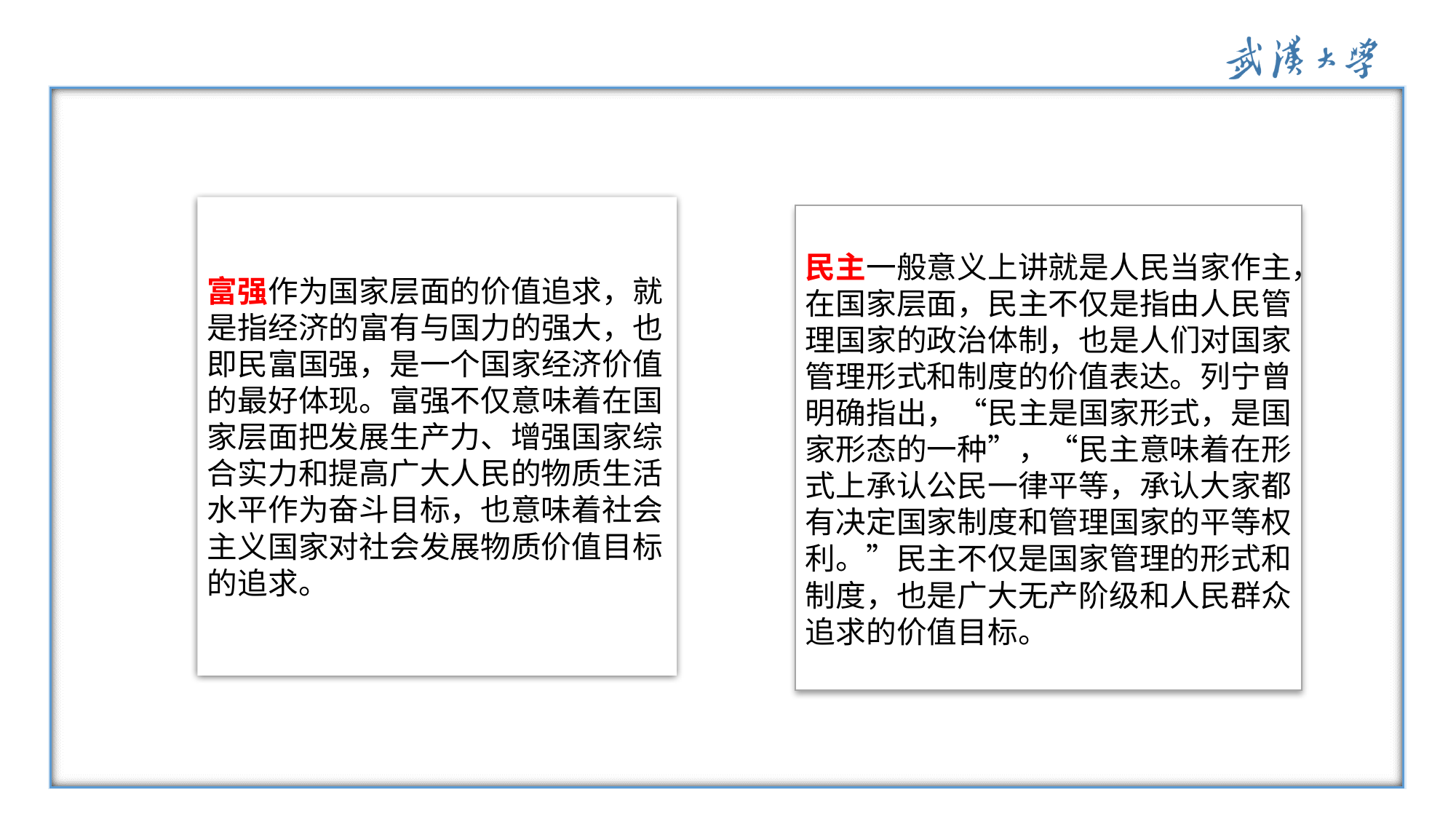

富强作为国家层面的价值追求，就是指经济的富有与国力的强大，也即民富国强，是一个国家经济价值的最好体现。富强不仅意味着在国家层面把发展生产力、增强国家综合实力和提高广大人民的物质生活水平作为奋斗目标，也意味着社会主义国家对社会发展物质价值目标的追求。

民主一般意义上讲就是人民当家作主，在国家层面，民主不仅是指由人民管理国家的政治体制，也是人们对国家管理形式和制度的价值表达。列宁曾明确指出，“民主是国家形式，是国家形态的一种”，“民主意味着在形式上承认公民一律平等，承认大家都有决定国家制度和管理国家的平等权利。”民主不仅是国家管理的形式和制度，也是广大无产阶级和人民群众追求的价值目标。